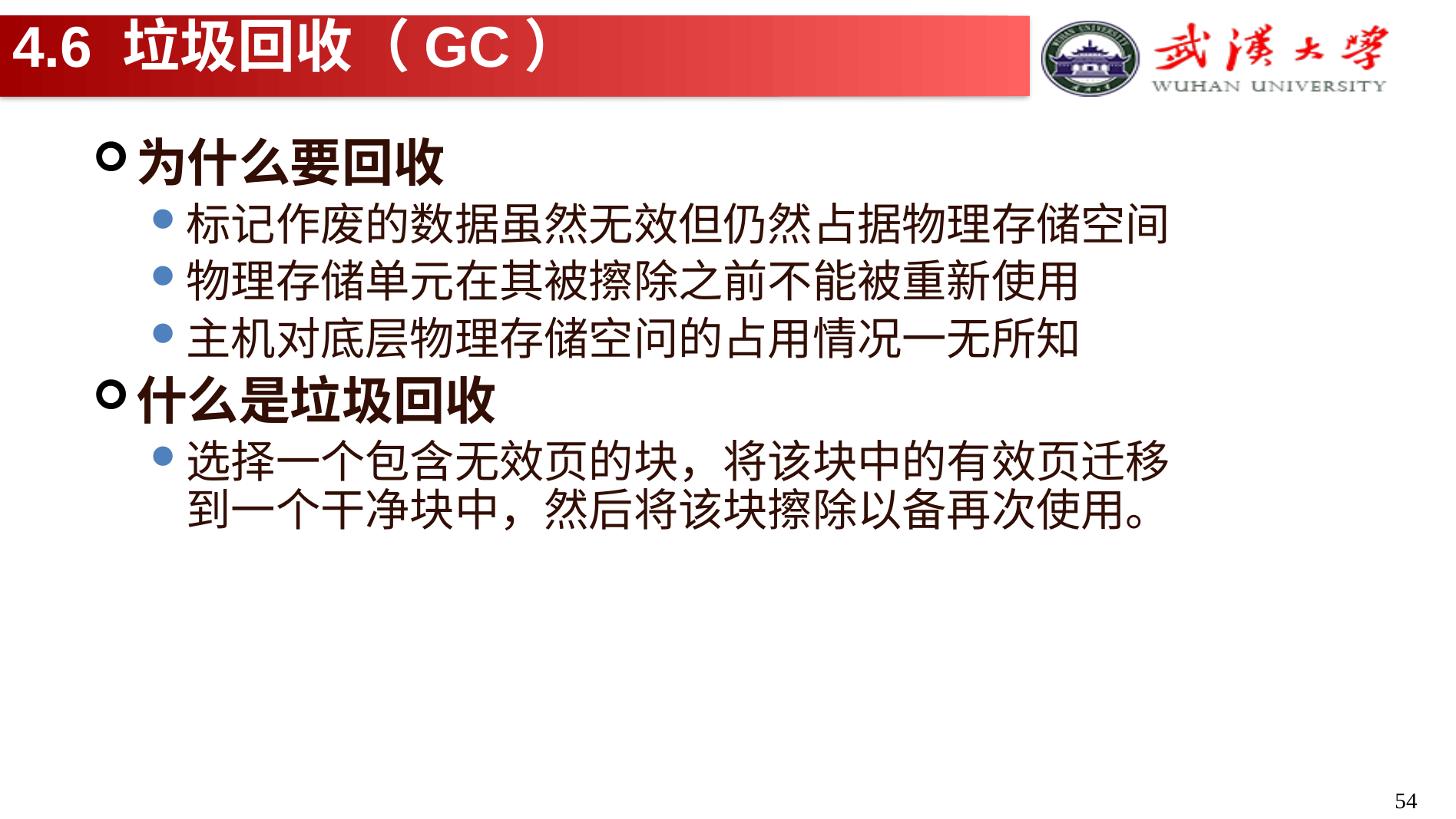

# 4.6 垃圾回收（GC）
为什么要回收
标记作废的数据虽然无效但仍然占据物理存储空间
物理存储单元在其被擦除之前不能被重新使用
主机对底层物理存储空问的占用情况一无所知
什么是垃圾回收
选择一个包含无效页的块，将该块中的有效页迁移到一个干净块中，然后将该块擦除以备再次使用。